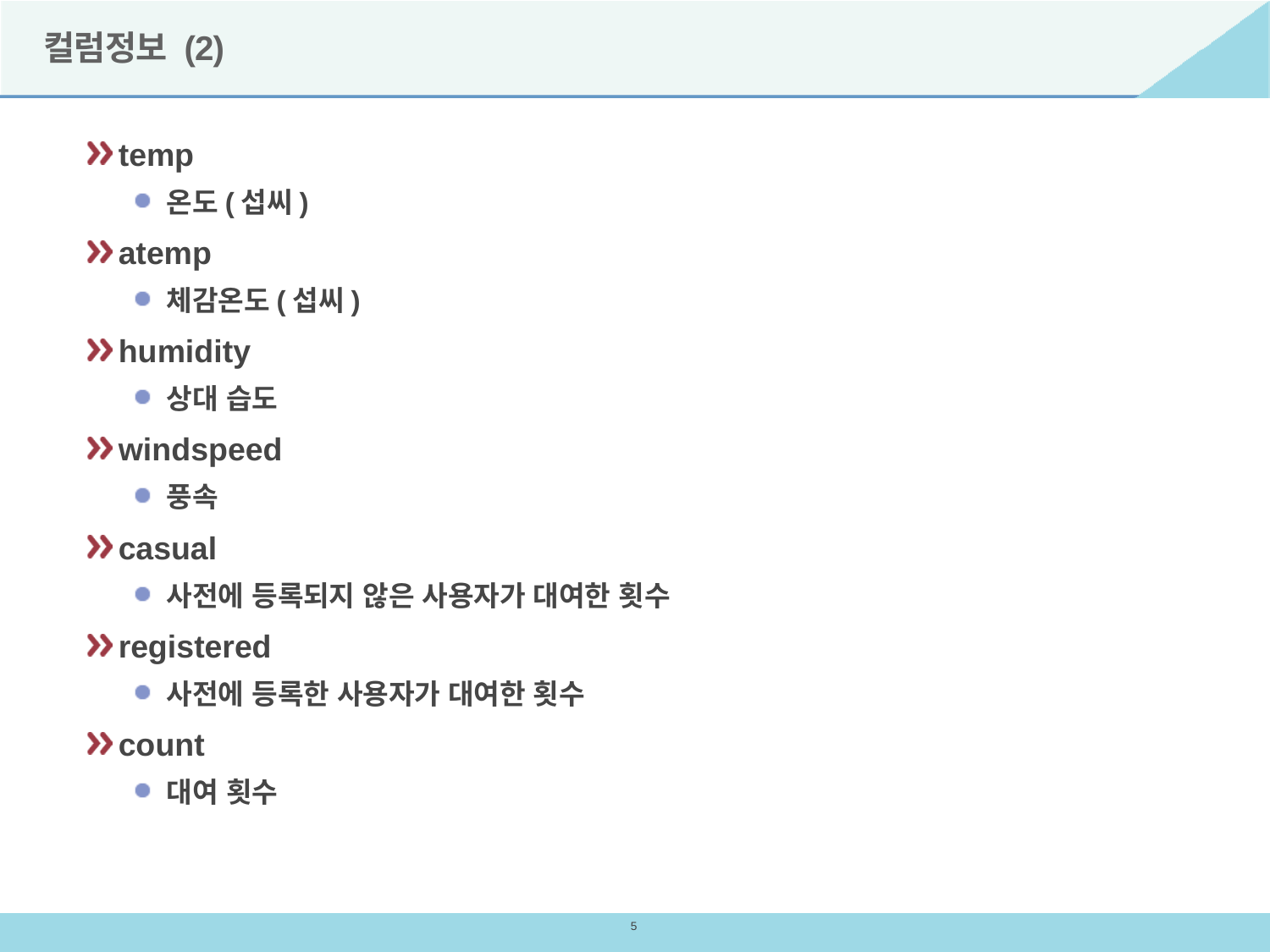

# 컬럼정보 (2)
temp
온도(섭씨)
atemp
체감온도(섭씨)
humidity
상대 습도
windspeed
풍속
casual
사전에 등록되지 않은 사용자가 대여한 횟수
registered
사전에 등록한 사용자가 대여한 횟수
count
대여 횟수